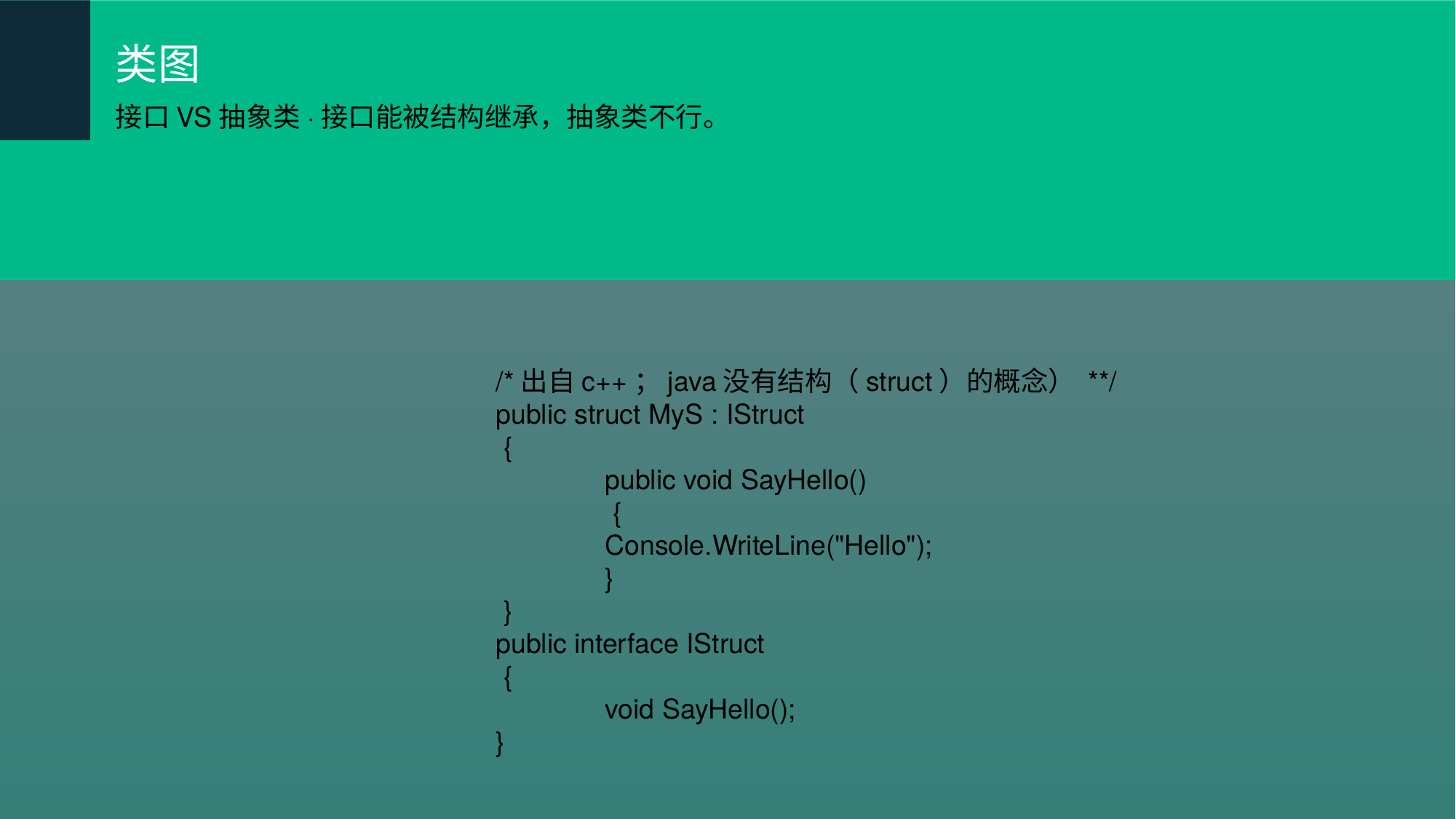

类图
接口VS抽象类·接口能被结构继承，抽象类不行。

/*出自c++；java没有结构（struct）的概念） **/
public struct MyS : IStruct
 {
	public void SayHello()
	 {
	Console.WriteLine("Hello");
	}
 }
public interface IStruct
 {
	void SayHello();
}